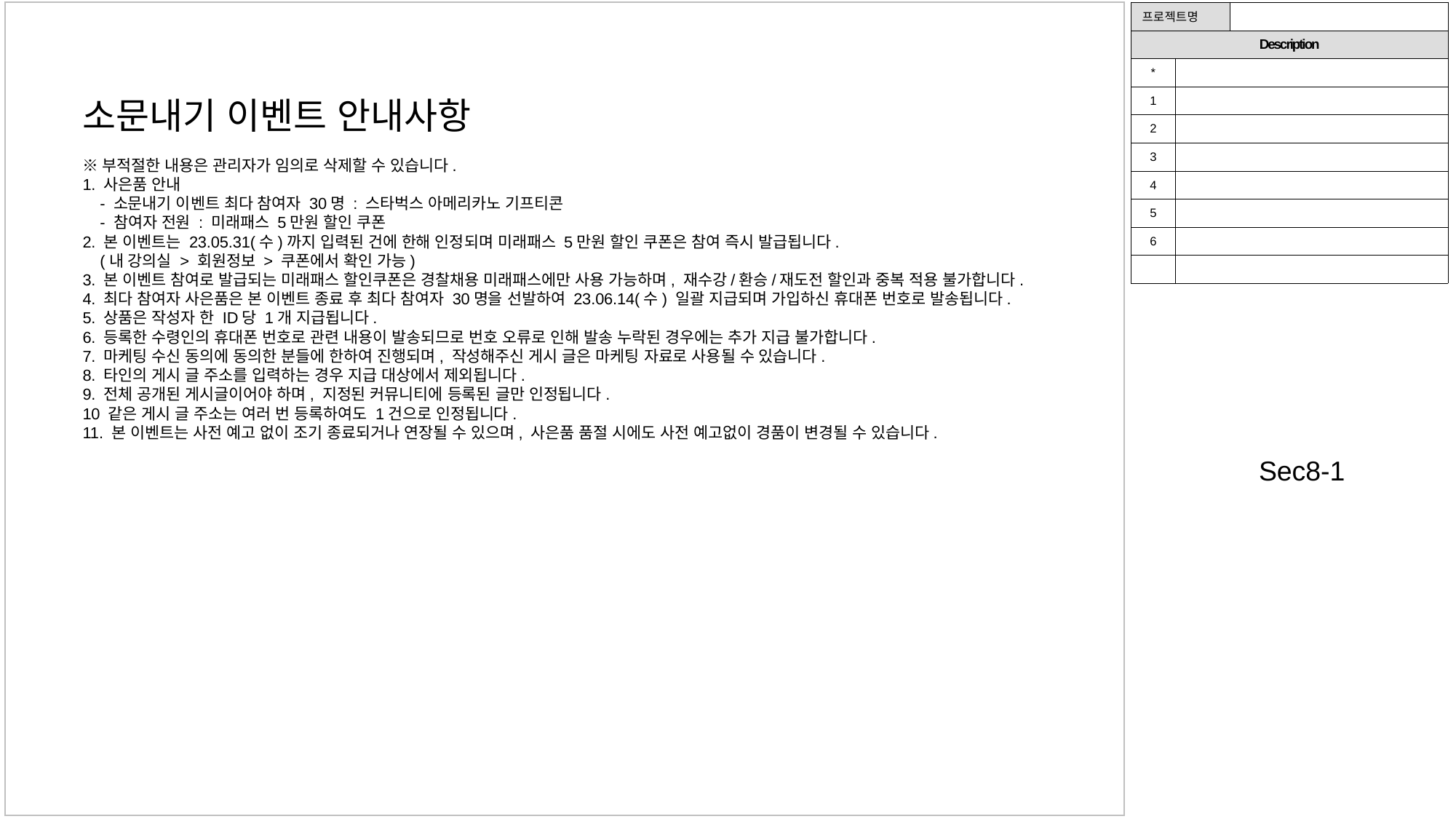

| 프로젝트명 |  |  |
| --- | --- | --- |
| Description |  |  |
| \* |  |  |
| 1 |  |  |
| 2 |  |  |
| 3 |  |  |
| 4 |  |  |
| 5 |  |  |
| 6 |  |  |
|  |  |  |
소문내기 이벤트 안내사항

※부적절한 내용은 관리자가 임의로 삭제할 수 있습니다.
1. 사은품 안내
    - 소문내기 이벤트 최다 참여자 30명 : 스타벅스 아메리카노 기프티콘
    - 참여자 전원 : 미래패스 5만원 할인 쿠폰
2. 본 이벤트는 23.05.31(수)까지 입력된 건에 한해 인정되며 미래패스 5만원 할인 쿠폰은 참여 즉시 발급됩니다.
    (내 강의실 > 회원정보 > 쿠폰에서 확인 가능)
3. 본 이벤트 참여로 발급되는 미래패스 할인쿠폰은 경찰채용 미래패스에만 사용 가능하며, 재수강/환승/재도전 할인과 중복 적용 불가합니다.
4. 최다 참여자 사은품은 본 이벤트 종료 후 최다 참여자 30명을 선발하여 23.06.14(수) 일괄 지급되며 가입하신 휴대폰 번호로 발송됩니다.
5. 상품은 작성자 한 ID당 1개 지급됩니다.
6. 등록한 수령인의 휴대폰 번호로 관련 내용이 발송되므로 번호 오류로 인해 발송 누락된 경우에는 추가 지급 불가합니다.
7. 마케팅 수신 동의에 동의한 분들에 한하여 진행되며, 작성해주신 게시 글은 마케팅 자료로 사용될 수 있습니다.
8. 타인의 게시 글 주소를 입력하는 경우 지급 대상에서 제외됩니다.
9. 전체 공개된 게시글이어야 하며, 지정된 커뮤니티에 등록된 글만 인정됩니다.
10 같은 게시 글 주소는 여러 번 등록하여도 1건으로 인정됩니다.
11. 본 이벤트는 사전 예고 없이 조기 종료되거나 연장될 수 있으며, 사은품 품절 시에도 사전 예고없이 경품이 변경될 수 있습니다.
Sec8-1